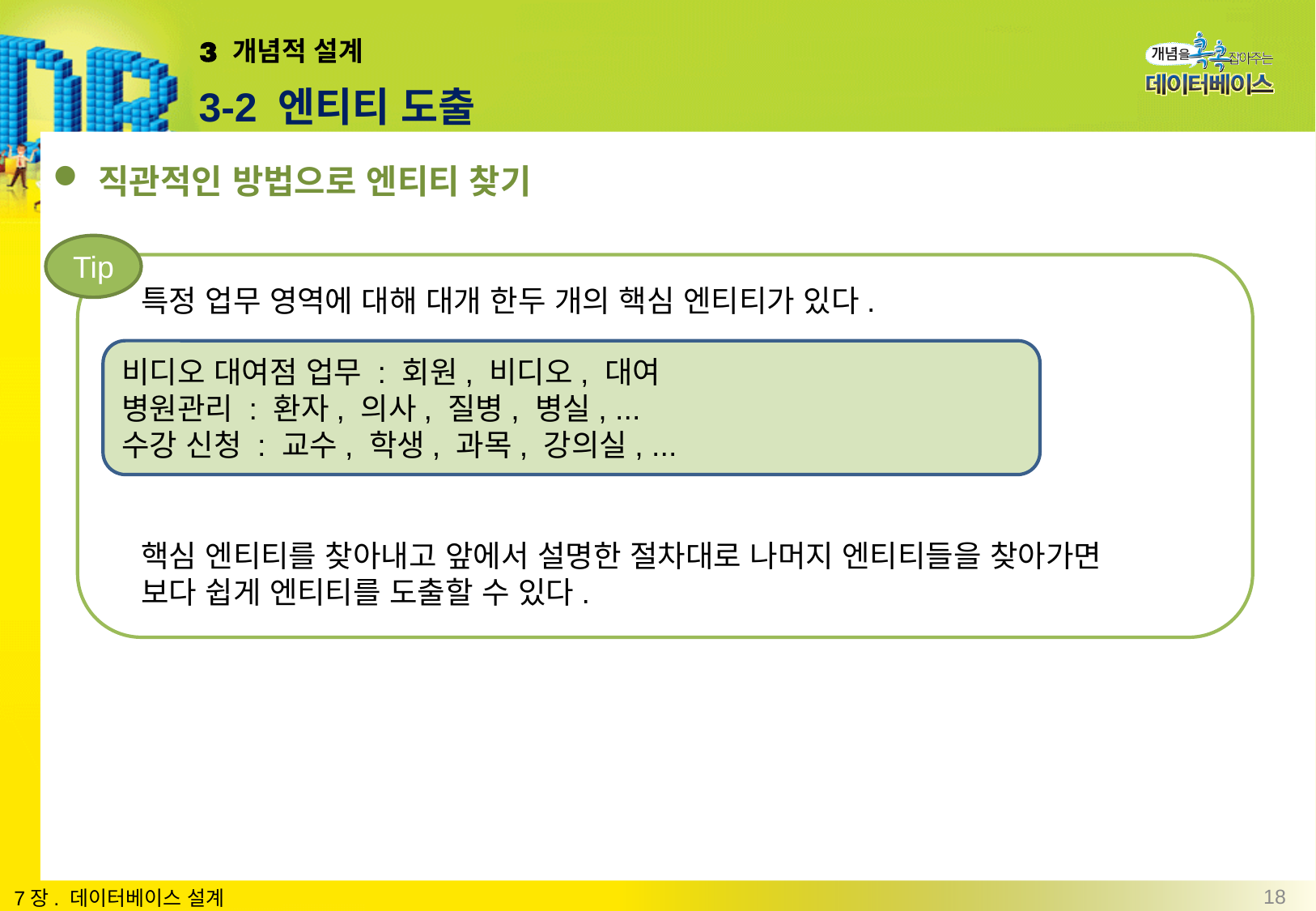

# 3 개념적 설계
3-2 엔티티 도출
직관적인 방법으로 엔티티 찾기
Tip

   특정 업무 영역에 대해 대개 한두 개의 핵심 엔티티가 있다.

   핵심 엔티티를 찾아내고 앞에서 설명한 절차대로 나머지 엔티티들을 찾아가면
   보다 쉽게 엔티티를 도출할 수 있다.

비디오 대여점 업무 : 회원, 비디오, 대여
병원관리 : 환자, 의사, 질병, 병실, ...
수강 신청 : 교수, 학생, 과목, 강의실, ...
18